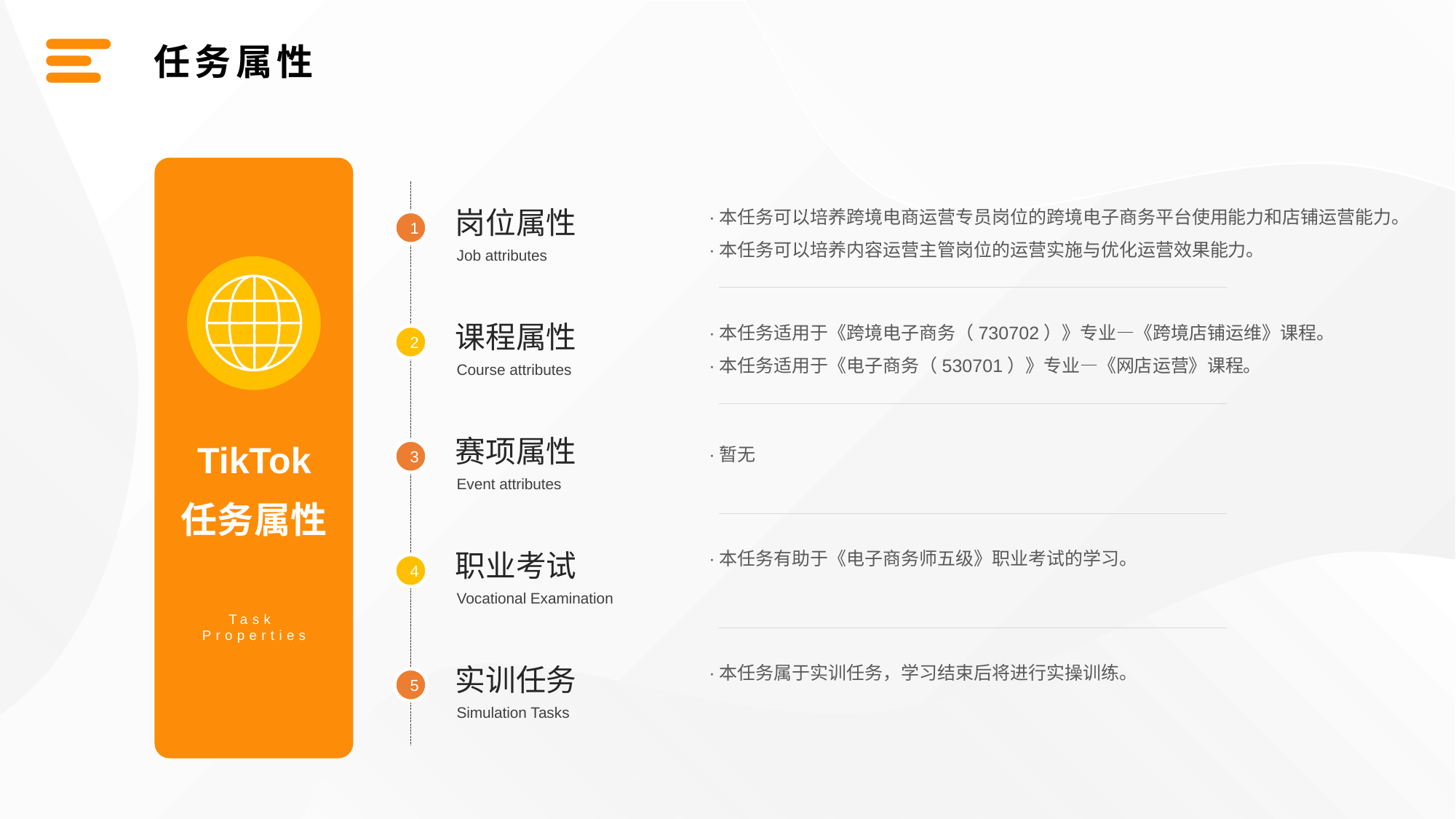

任务属性

·本任务可以培养跨境电商运营专员岗位的跨境电子商务平台使用能力和店铺运营能力。
·本任务可以培养内容运营主管岗位的运营实施与优化运营效果能力。
岗位属性
1
Job attributes

·本任务适用于《跨境电子商务（730702）》专业—《跨境店铺运维》课程。
·本任务适用于《电子商务（530701）》专业—《网店运营》课程。
课程属性
2
Course attributes
·暂无
赛项属性
TikTok
3
Event attributes
任务属性
·本任务有助于《电子商务师五级》职业考试的学习。
职业考试
4
Vocational Examination
Task
Properties
·本任务属于实训任务，学习结束后将进行实操训练。
实训任务
5
Simulation Tasks